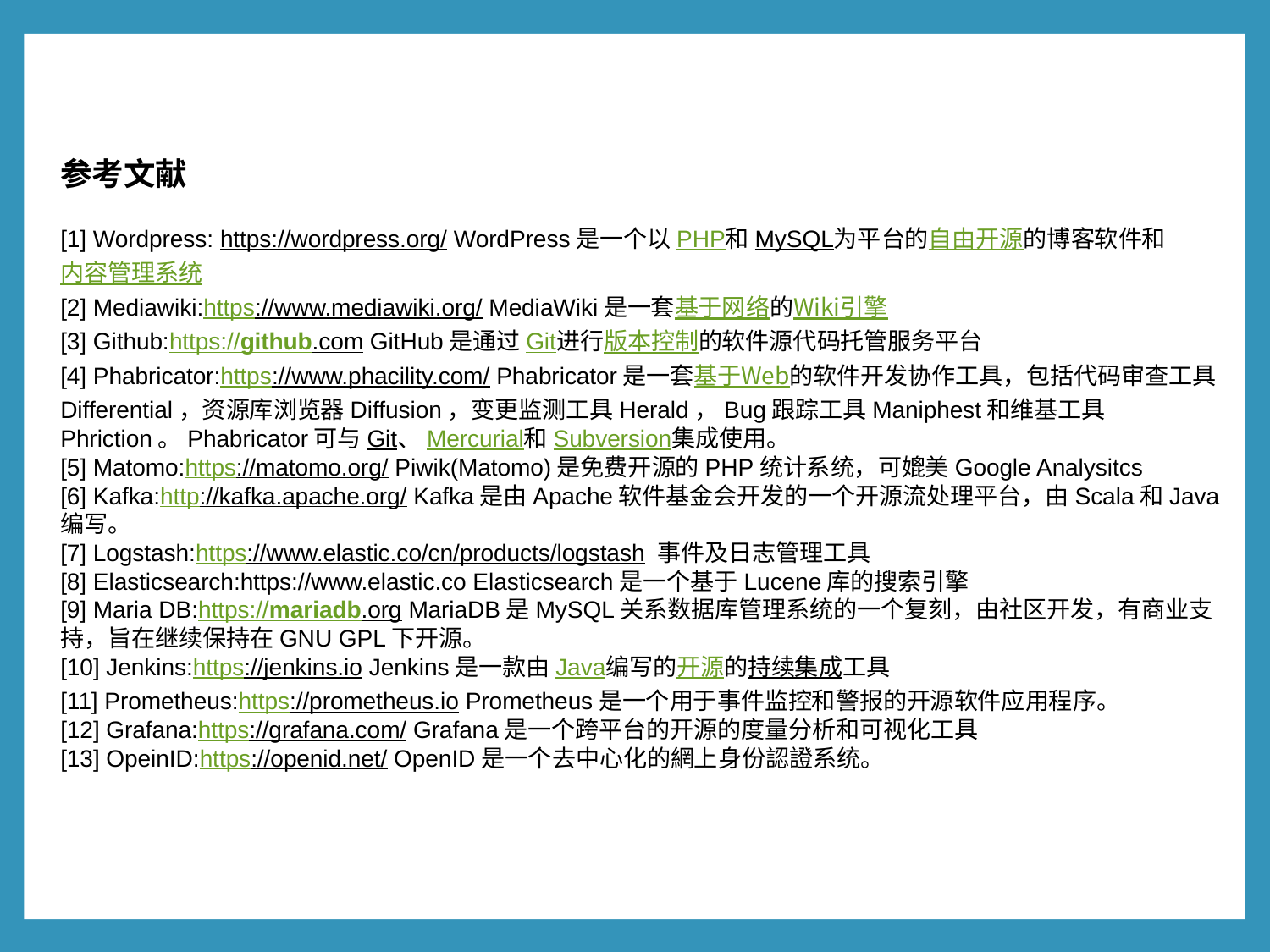

参考文献
[1] Wordpress: https://wordpress.org/ WordPress是一个以PHP和MySQL为平台的自由开源的博客软件和内容管理系统
[2] Mediawiki:https://www.mediawiki.org/ MediaWiki是一套基于网络的Wiki引擎
[3] Github:https://github.com GitHub是通过Git进行版本控制的软件源代码托管服务平台
[4] Phabricator:https://www.phacility.com/ Phabricator是一套基于Web的软件开发协作工具，包括代码审查工具Differential，资源库浏览器Diffusion，变更监测工具Herald，Bug跟踪工具Maniphest和维基工具Phriction。Phabricator可与Git、Mercurial和Subversion集成使用。
[5] Matomo:https://matomo.org/ Piwik(Matomo)是免费开源的PHP统计系统，可媲美Google Analysitcs
[6] Kafka:http://kafka.apache.org/ Kafka是由Apache软件基金会开发的一个开源流处理平台，由Scala和Java编写。
[7] Logstash:https://www.elastic.co/cn/products/logstash 事件及日志管理工具
[8] Elasticsearch:https://www.elastic.co Elasticsearch是一个基于Lucene库的搜索引擎
[9] Maria DB:https://mariadb.org MariaDB是MySQL关系数据库管理系统的一个复刻，由社区开发，有商业支持，旨在继续保持在GNU GPL下开源。
[10] Jenkins:https://jenkins.io Jenkins是一款由Java编写的开源的持续集成工具
[11] Prometheus:https://prometheus.io Prometheus是一个用于事件监控和警报的开源软件应用程序。
[12] Grafana:https://grafana.com/ Grafana是一个跨平台的开源的度量分析和可视化工具
[13] OpeinID:https://openid.net/ OpenID是一个去中心化的網上身份認證系统。